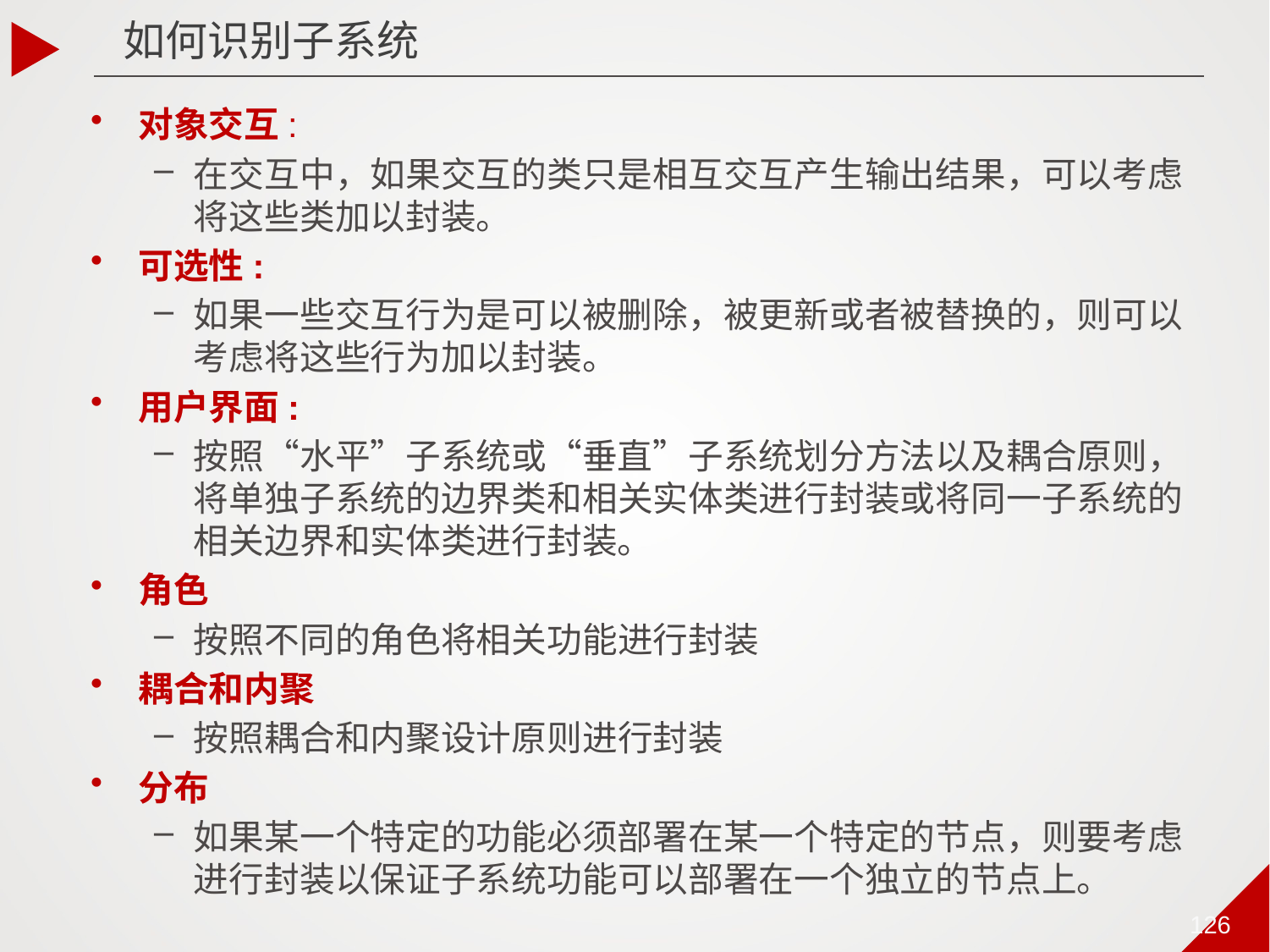

如何识别子系统

对象交互:
在交互中，如果交互的类只是相互交互产生输出结果，可以考虑将这些类加以封装。
可选性:
如果一些交互行为是可以被删除，被更新或者被替换的，则可以考虑将这些行为加以封装。
用户界面:
按照“水平”子系统或“垂直”子系统划分方法以及耦合原则，将单独子系统的边界类和相关实体类进行封装或将同一子系统的相关边界和实体类进行封装。
角色
按照不同的角色将相关功能进行封装
耦合和内聚
按照耦合和内聚设计原则进行封装
分布
如果某一个特定的功能必须部署在某一个特定的节点，则要考虑进行封装以保证子系统功能可以部署在一个独立的节点上。